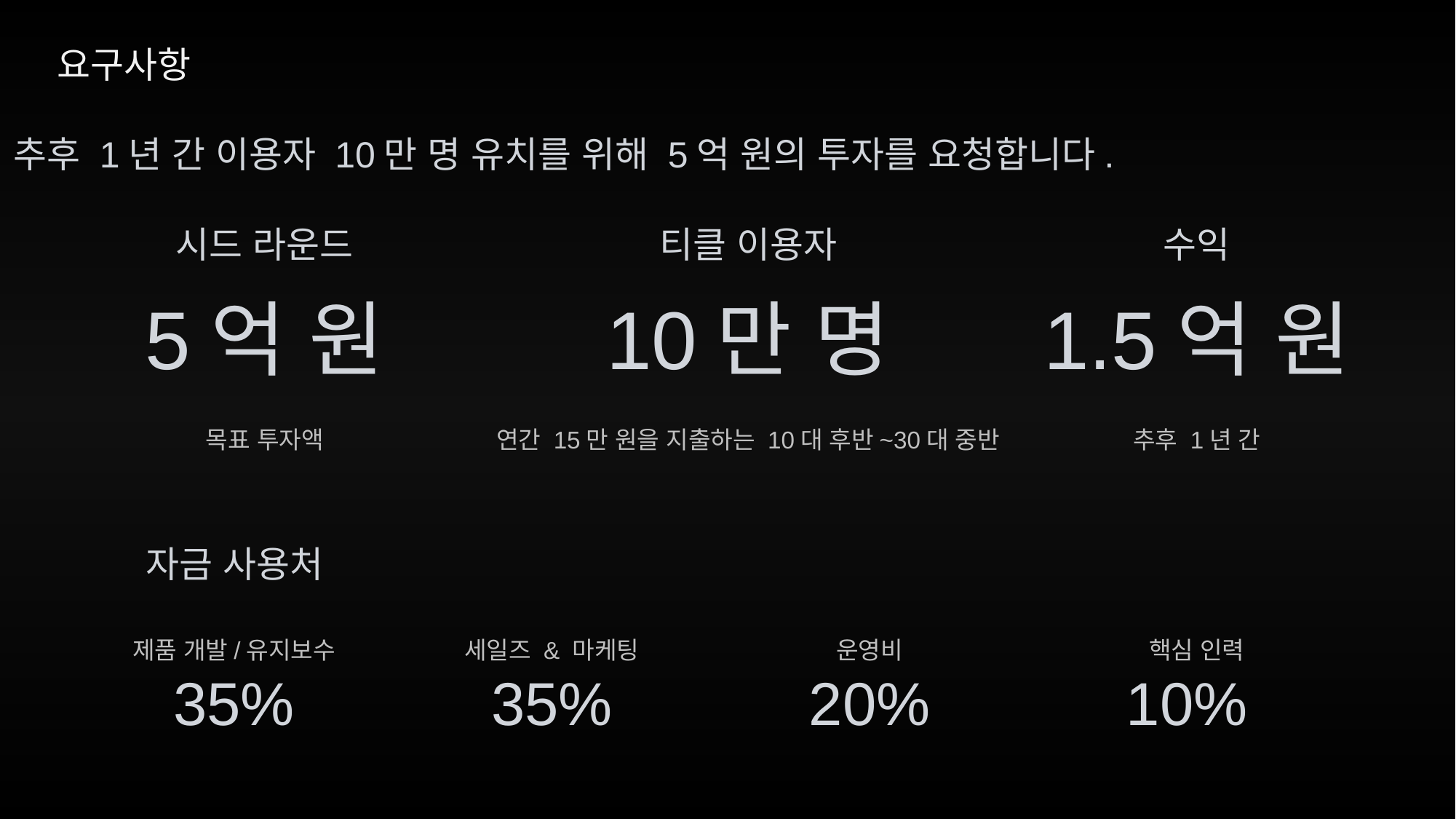

요구사항
추후 1년 간 이용자 10만 명 유치를 위해 5억 원의 투자를 요청합니다.
시드 라운드
티클 이용자
수익
5억 원
10만 명
1.5억 원
목표 투자액
연간 15만 원을 지출하는 10대 후반~30대 중반
추후 1년 간
자금 사용처
제품 개발/유지보수
세일즈 & 마케팅
운영비
핵심 인력
35%
35%
20%
10%